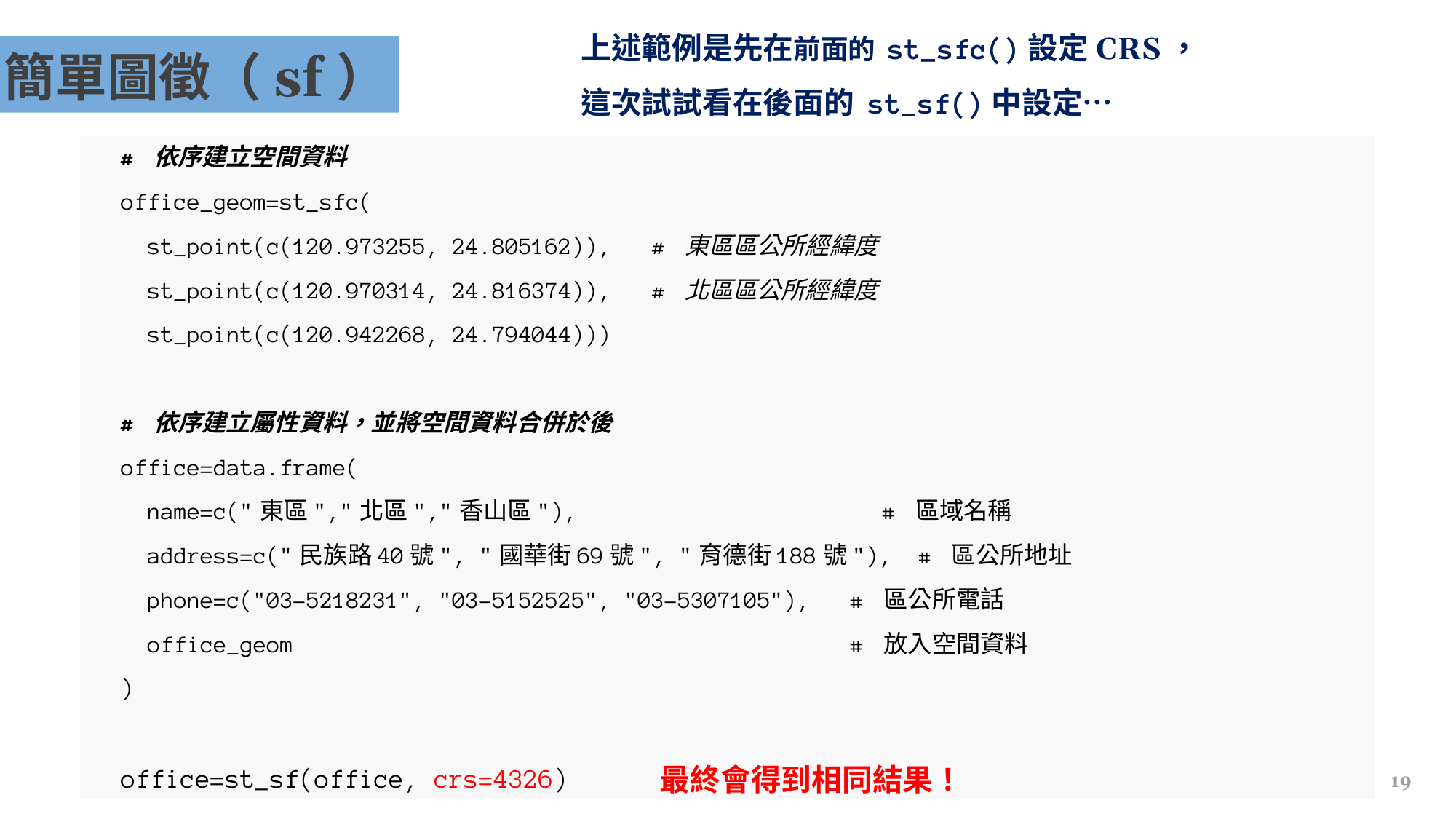

上述範例是先在前面的 st_sfc()設定CRS，
這次試試看在後面的 st_sf()中設定…
簡單圖徵（sf）
# 依序建立空間資料
office_geom=st_sfc(
  st_point(c(120.973255, 24.805162)),   # 東區區公所經緯度
  st_point(c(120.970314, 24.816374)),   # 北區區公所經緯度
  st_point(c(120.942268, 24.794044)))

# 依序建立屬性資料，並將空間資料合併於後
office=data.frame(
  name=c("東區","北區","香山區"),                       # 區域名稱
  address=c("民族路40號", "國華街69號", "育德街188號"),  # 區公所地址
  phone=c("03-5218231", "03-5152525", "03-5307105"),   # 區公所電話
  office_geom                                          # 放入空間資料
)

office=st_sf(office, crs=4326)
最終會得到相同結果！
19